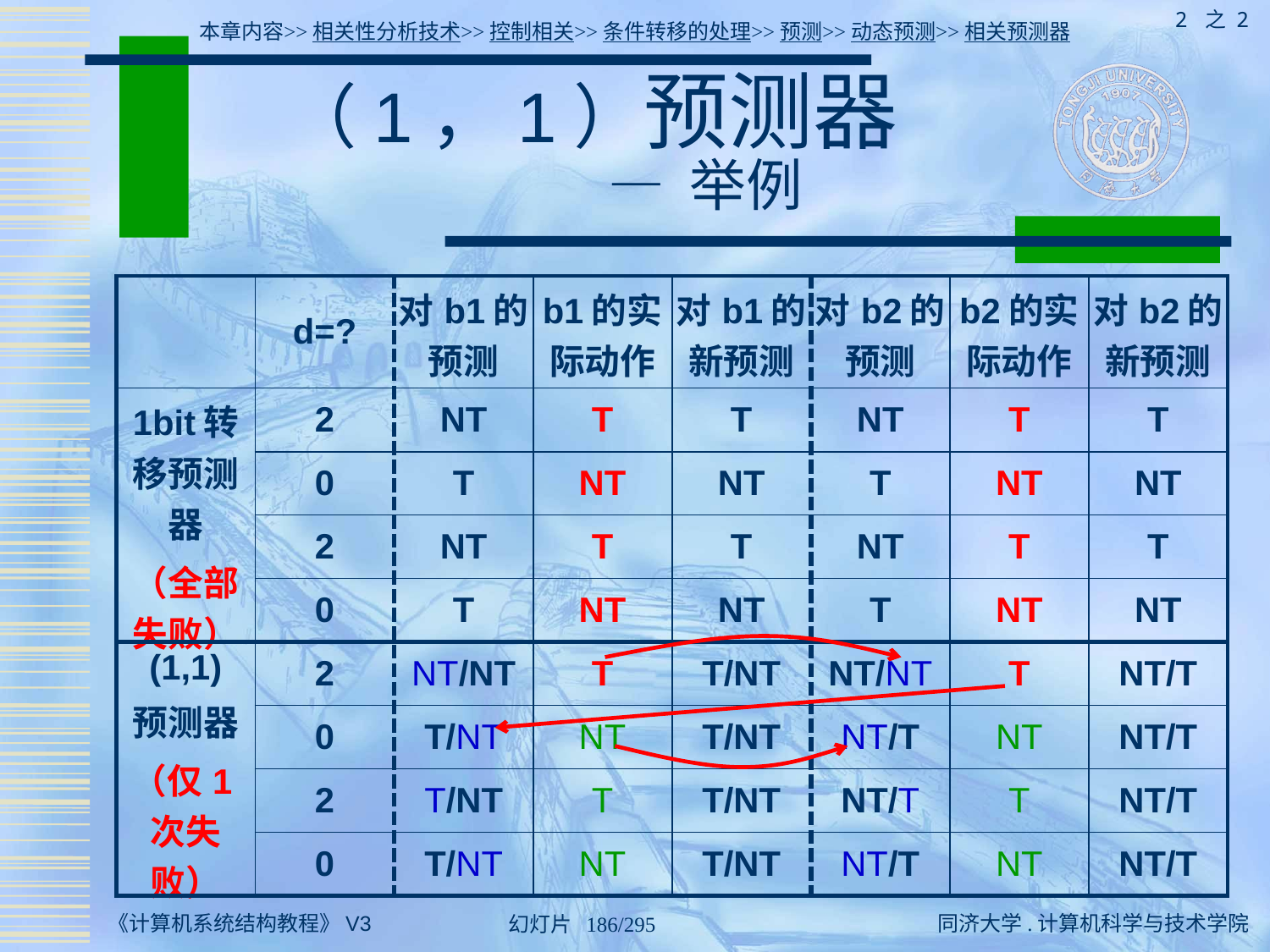

2 之 2
本章内容>>相关性分析技术>>控制相关>>条件转移的处理>>预测>>动态预测>>相关预测器
# （1，1）预测器 —  举例
|  | d=? | 对b1的预测 | b1的实际动作 | 对b1的新预测 | 对b2的预测 | b2的实际动作 | 对b2的新预测 |
| --- | --- | --- | --- | --- | --- | --- | --- |
| 1bit转移预测器 （全部失败） | 2 | NT | T | T | NT | T | T |
|  | 0 | T | NT | NT | T | NT | NT |
|  | 2 | NT | T | T | NT | T | T |
|  | 0 | T | NT | NT | T | NT | NT |
| (1,1) 预测器 （仅1次失败） | 2 | NT/NT | T | T/NT | NT/NT | T | NT/T |
|  | 0 | T/NT | NT | T/NT | NT/T | NT | NT/T |
|  | 2 | T/NT | T | T/NT | NT/T | T | NT/T |
|  | 0 | T/NT | NT | T/NT | NT/T | NT | NT/T |